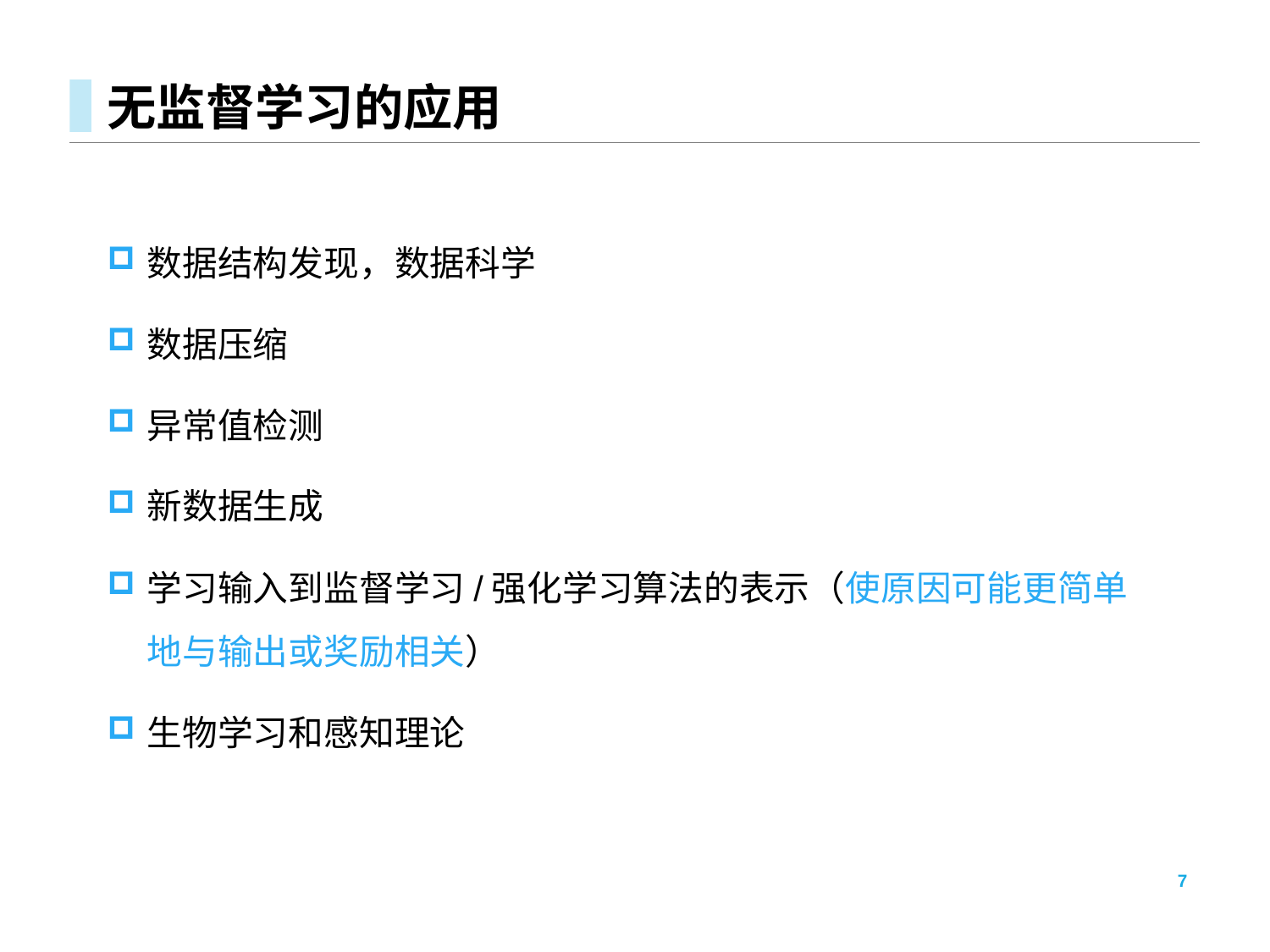

# 无监督学习的应用
数据结构发现，数据科学
数据压缩
异常值检测
新数据生成
学习输入到监督学习/强化学习算法的表示（使原因可能更简单地与输出或奖励相关）
生物学习和感知理论
7